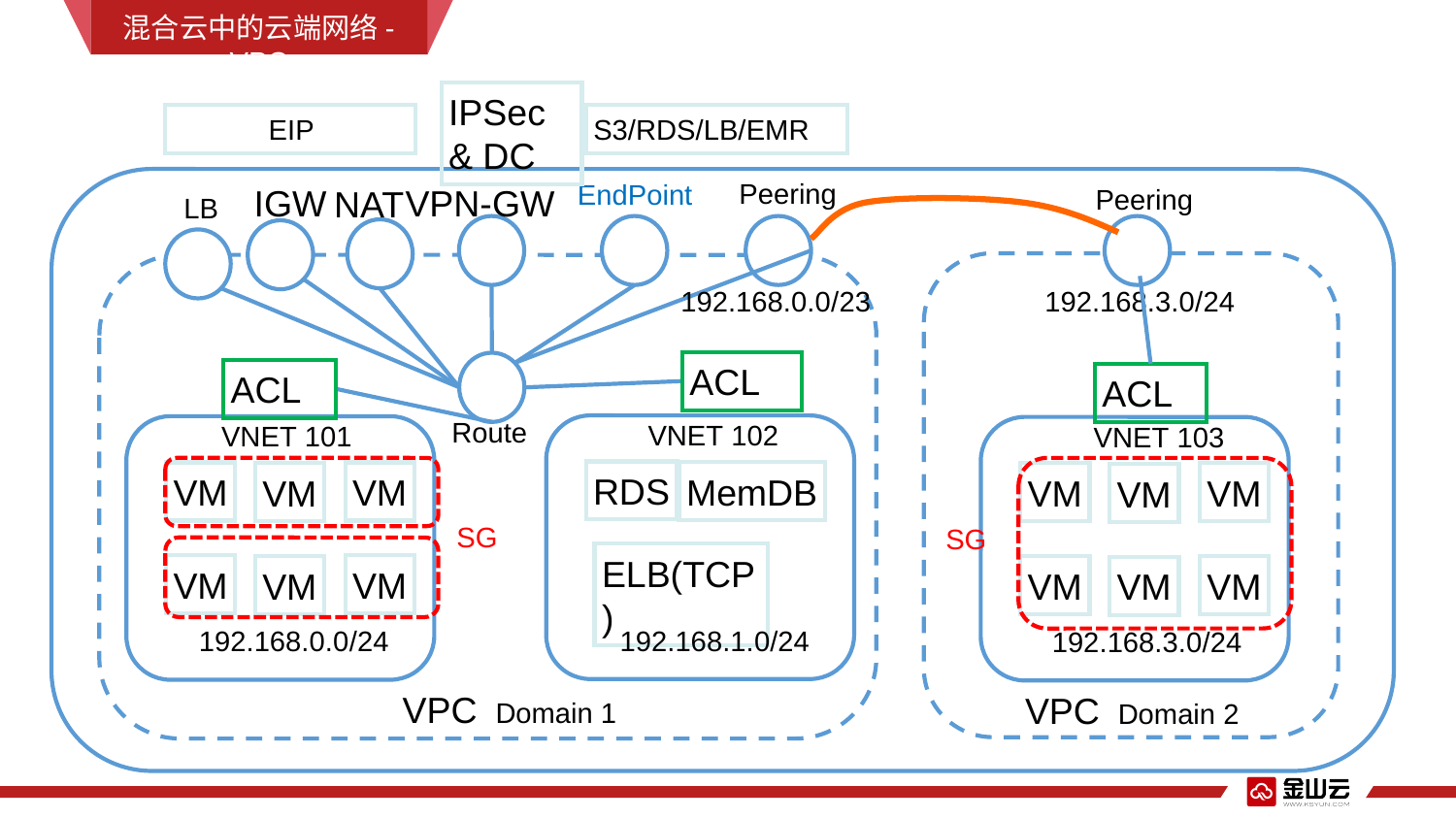

混合云中的云端网络-VPC
IPSec & DC
            EIP
S3/RDS/LB/EMR
Peering

EndPoint
IGW
VPN-GW
NAT
Peering

ACL
Route
VNET 102
VNET 101
VNET 103

RDS
MemDB
VM
VM
VM
VM
VM
VM
ELB(TCP)
VM
VM
VM
VM
VM
VM
192.168.1.0/24
192.168.0.0/24
192.168.3.0/24
VPC  Domain 1
VPC  Domain 2
LB

192.168.0.0/23
192.168.3.0/24
ACL
ACL

SG
SG